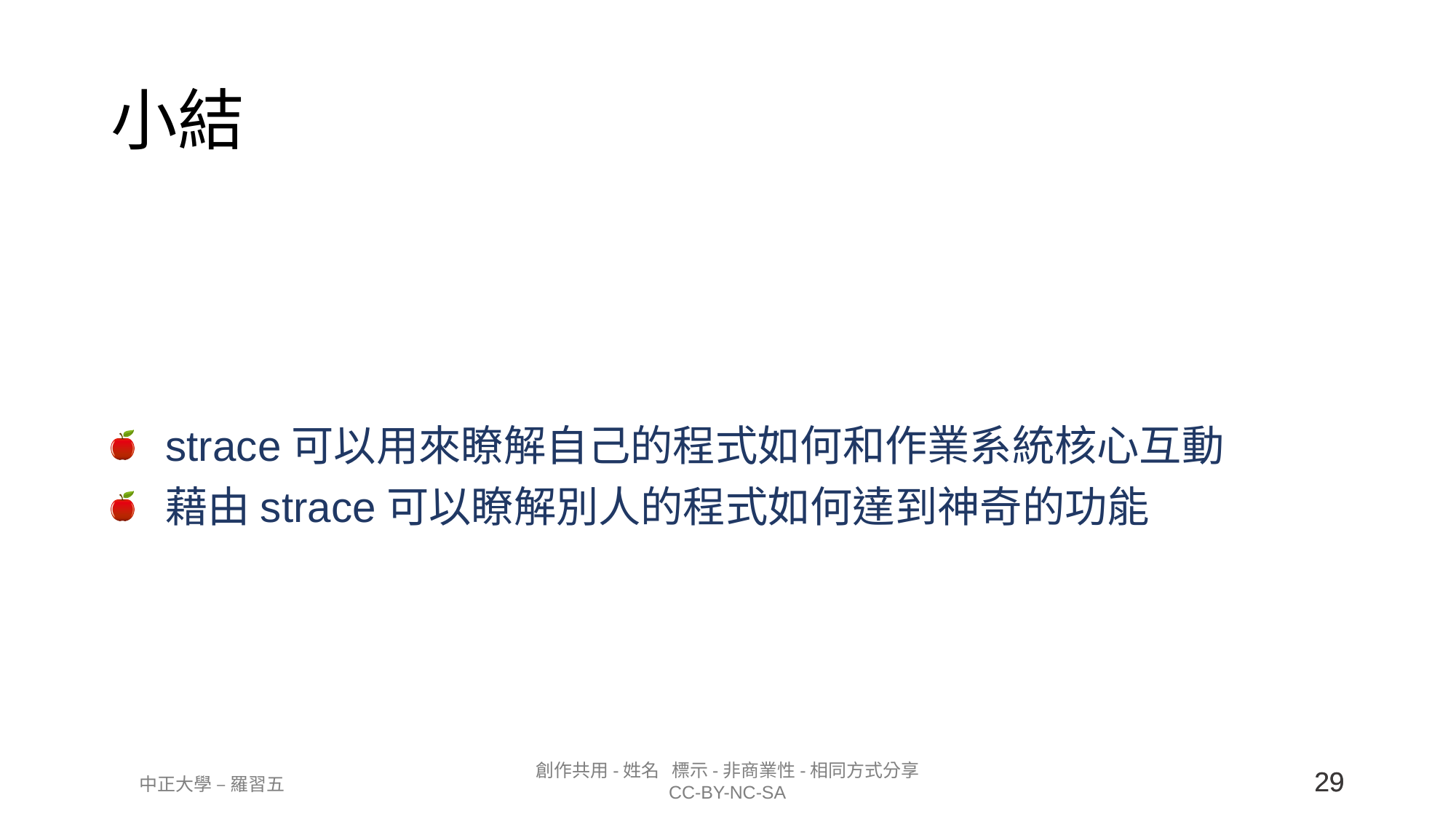

# 小結
strace可以用來瞭解自己的程式如何和作業系統核心互動
藉由strace可以瞭解別人的程式如何達到神奇的功能